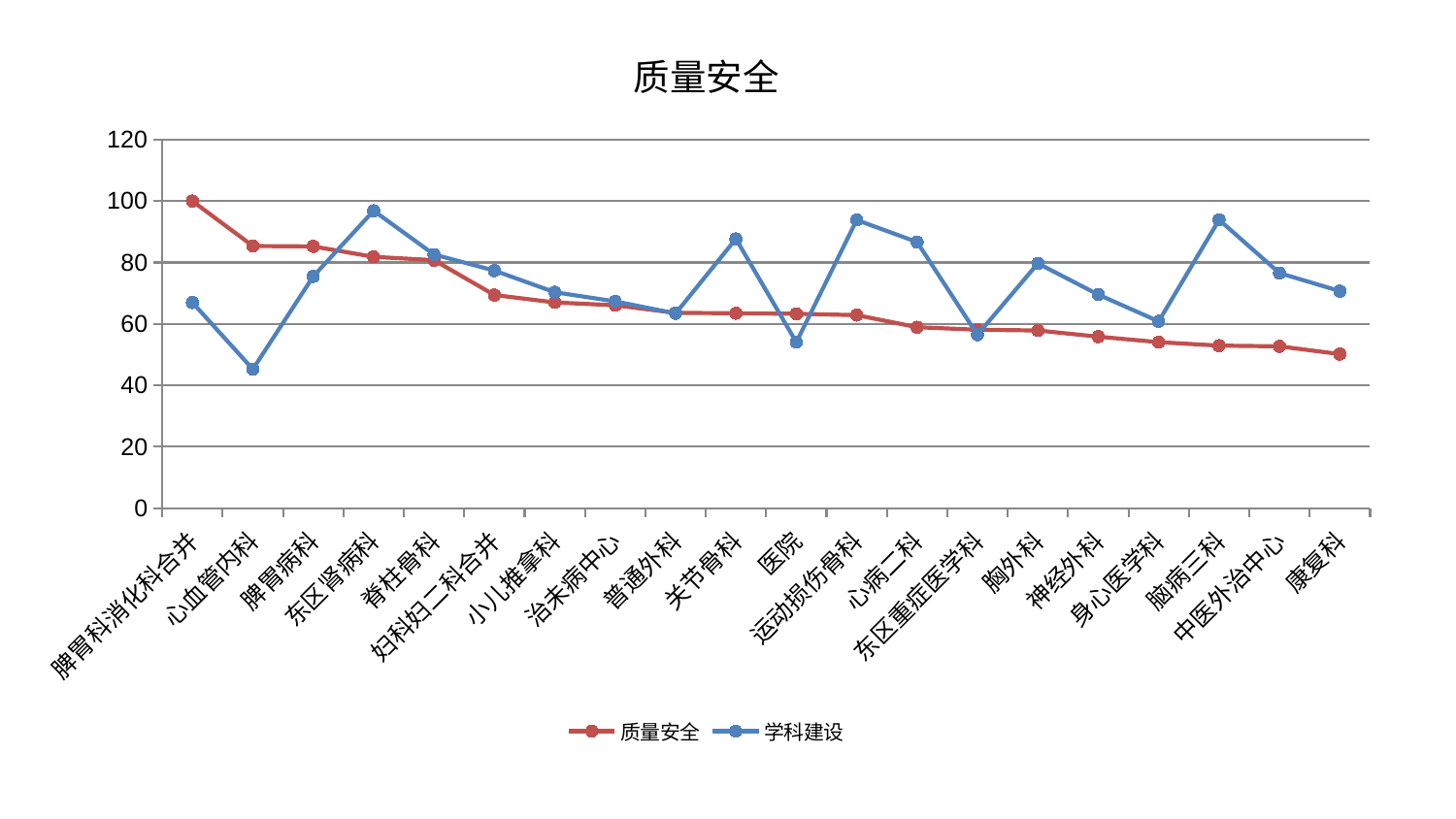

### Chart: 质量安全

| Category | 质量安全 | 学科建设 |
|---|---|---|
| 脾胃科消化科合并 | 100.00000000000001 | 66.9837727845921 |
| 心血管内科 | 85.3836115186383 | 45.284243792529196 |
| 脾胃病科 | 85.25173819728792 | 75.4760438055059 |
| 东区肾病科 | 81.84457571977202 | 96.85860624539184 |
| 脊柱骨科 | 80.76516959676731 | 82.61963184670111 |
| 妇科妇二科合并 | 69.43500524573524 | 77.3702080405598 |
| 小儿推拿科 | 67.00543141423947 | 70.31433175554034 |
| 治未病中心 | 66.09290024718126 | 67.36015094945543 |
| 普通外科 | 63.61495889520884 | 63.428647424115795 |
| 关节骨科 | 63.49988996850636 | 87.70627095984399 |
| 医院 | 63.31292349723919 | 54.05932931801707 |
| 运动损伤骨科 | 62.89075418915534 | 93.84416182872948 |
| 心病二科 | 58.93872473961447 | 86.65243352750646 |
| 东区重症医学科 | 58.1178224431748 | 56.488530855935714 |
| 胸外科 | 57.88740435489755 | 79.72480595693118 |
| 神经外科 | 55.872645390230176 | 69.55177401873367 |
| 身心医学科 | 54.08736005542333 | 60.85298085564142 |
| 脑病三科 | 52.95657403361119 | 93.8893957821522 |
| 中医外治中心 | 52.71042686892201 | 76.57862940862998 |
| 康复科 | 50.19280071862835 | 70.70131106674101 |
205